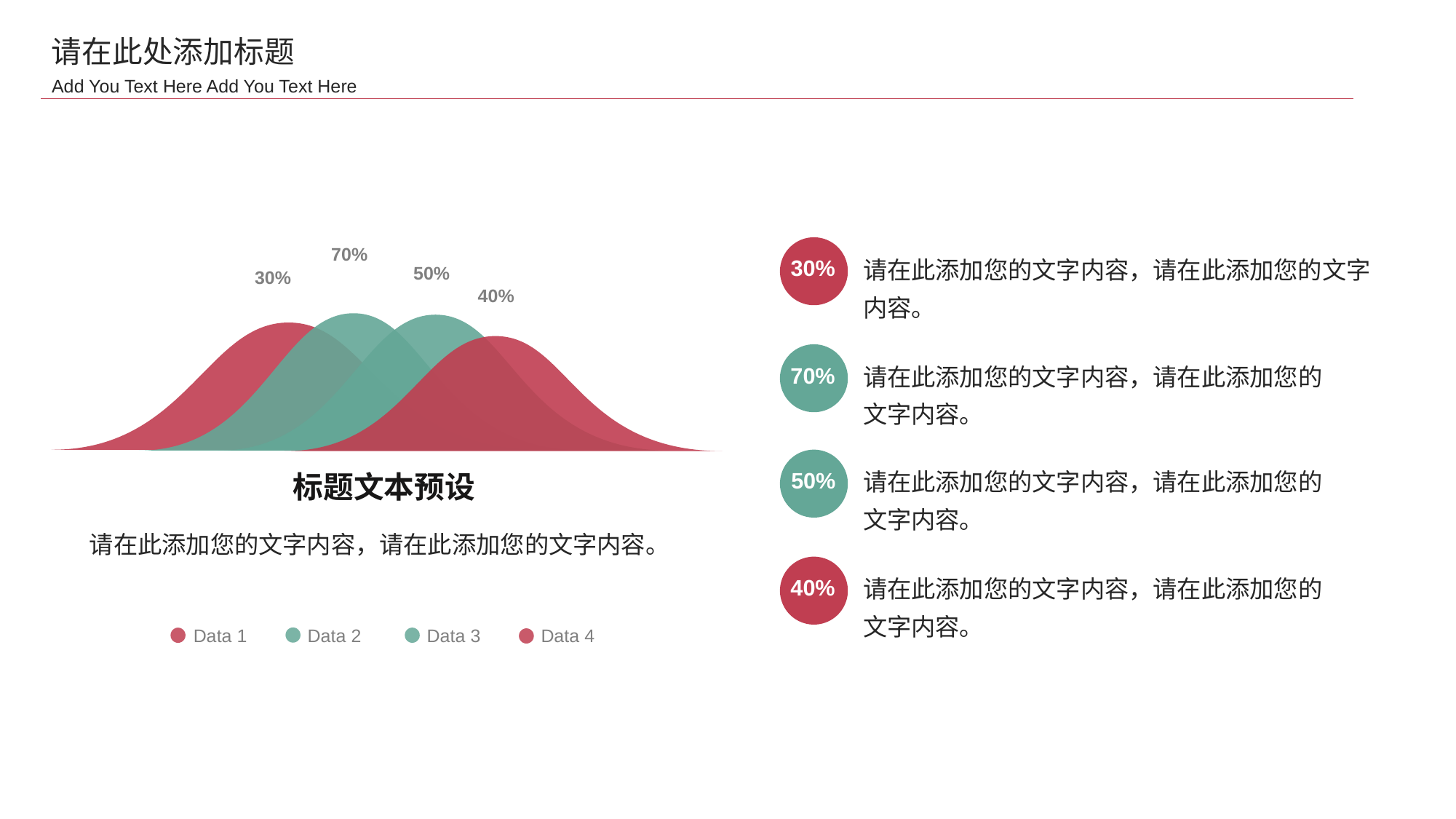

请在此处添加标题
Add You Text Here Add You Text Here
70%
50%
30%
40%

标题文本预设
请在此添加您的文字内容，请在此添加您的文字内容。
Data 1
Data 4
Data 3
Data 2

请在此添加您的文字内容，请在此添加您的文字内容。
30%

请在此添加您的文字内容，请在此添加您的文字内容。
70%

请在此添加您的文字内容，请在此添加您的文字内容。
50%

请在此添加您的文字内容，请在此添加您的文字内容。
40%